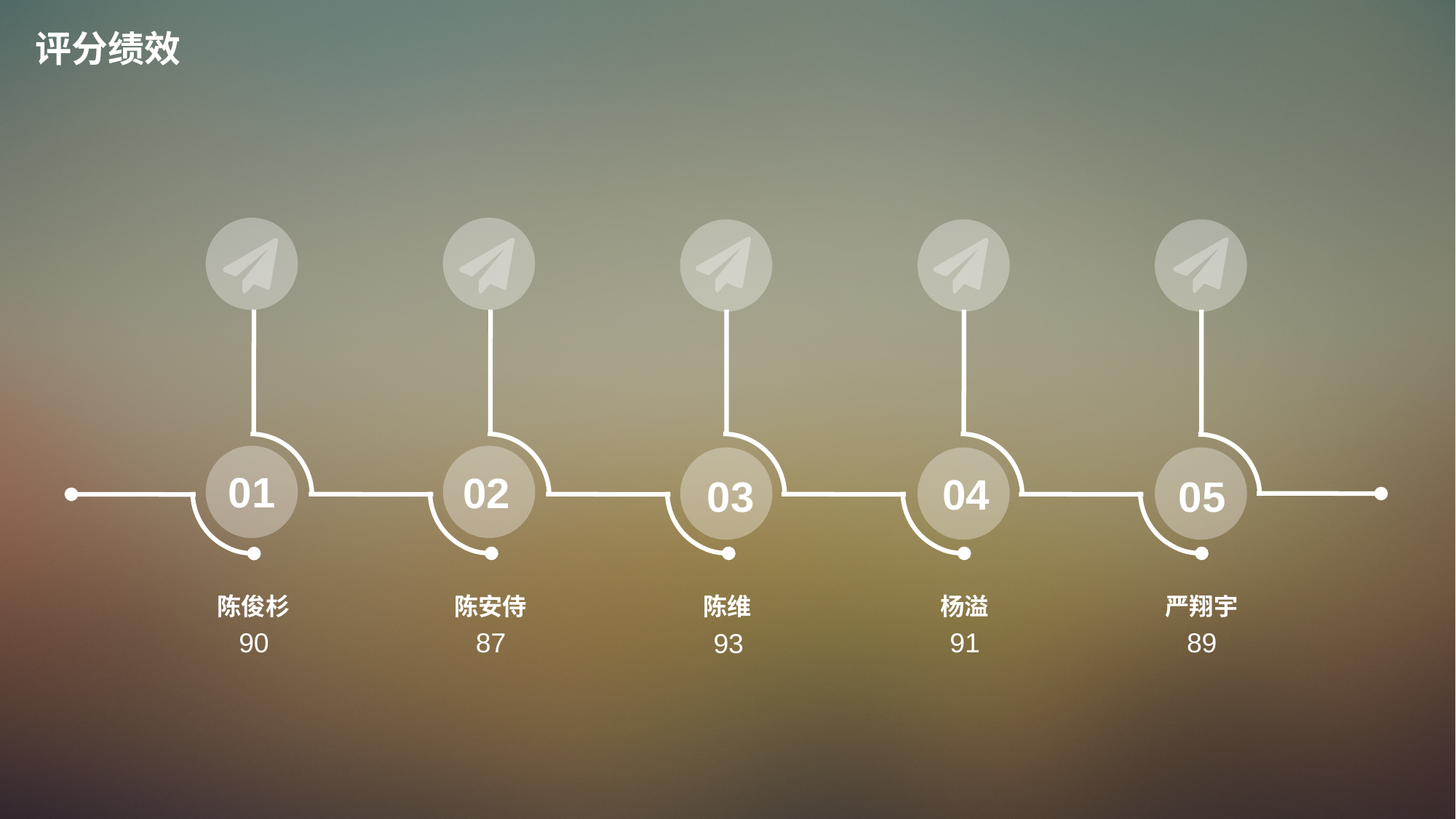

评分绩效

01
02
04
03
05
陈俊杉
陈安侍
陈维
杨溢
严翔宇
90
87
91
89
93